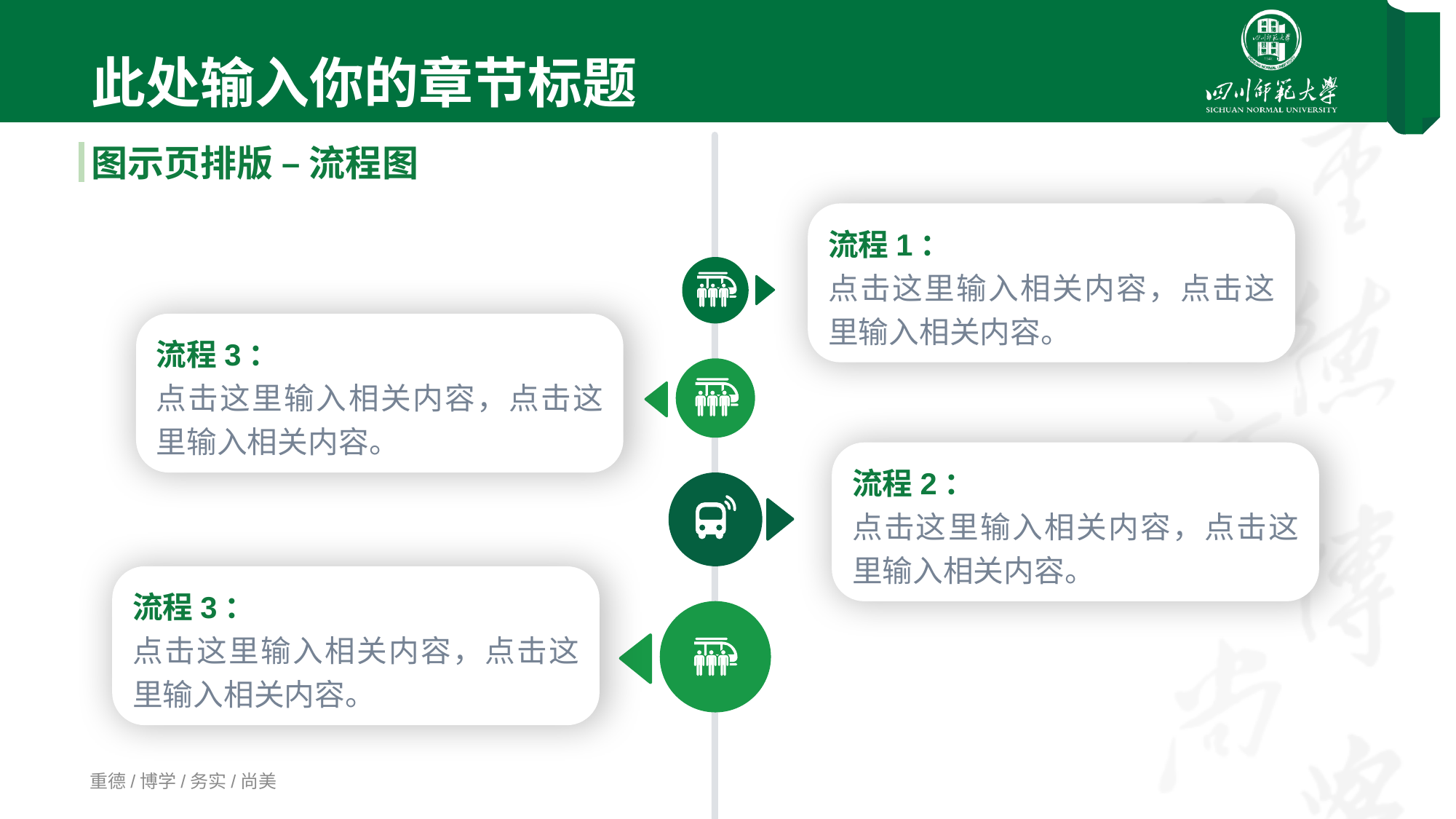

01
此处输入你的章节标题
图示页排版 – 流程图
流程1：
点击这里输入相关内容，点击这里输入相关内容。

流程3：
点击这里输入相关内容，点击这里输入相关内容。

流程2：
点击这里输入相关内容，点击这里输入相关内容。

流程3：
点击这里输入相关内容，点击这里输入相关内容。

重德/博学/务实/尚美